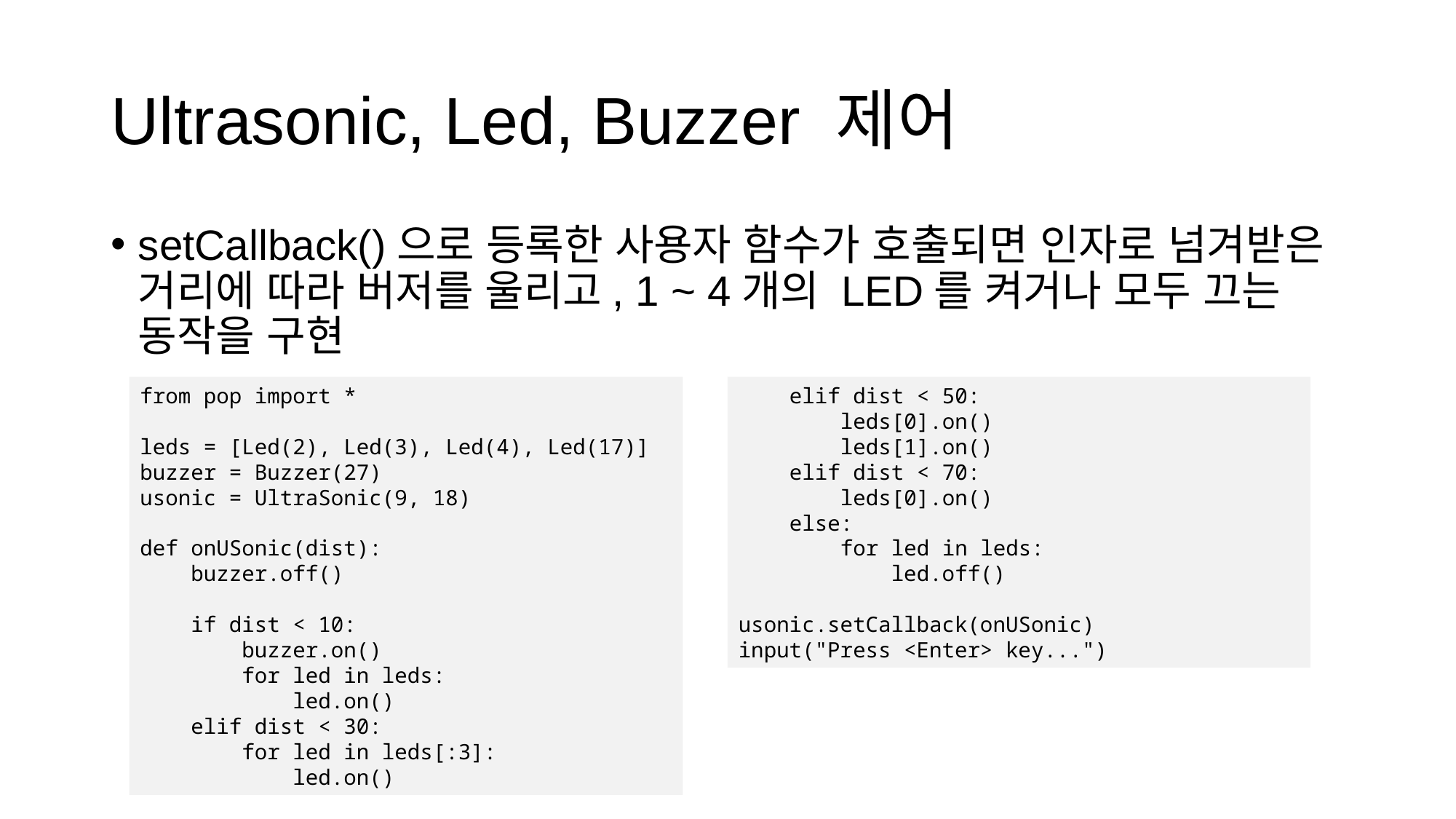

# Ultrasonic, Led, Buzzer 제어
setCallback()으로 등록한 사용자 함수가 호출되면 인자로 넘겨받은 거리에 따라 버저를 울리고, 1 ~ 4개의 LED를 켜거나 모두 끄는 동작을 구현
from pop import *

leds = [Led(2), Led(3), Led(4), Led(17)]
buzzer = Buzzer(27)
usonic = UltraSonic(9, 18)

def onUSonic(dist):
    buzzer.off()

    if dist < 10:
        buzzer.on()
        for led in leds:
            led.on()
    elif dist < 30:
        for led in leds[:3]:
            led.on()
    elif dist < 50:
        leds[0].on()
        leds[1].on()
    elif dist < 70:
        leds[0].on()
    else:
        for led in leds:
            led.off()

usonic.setCallback(onUSonic)
input("Press <Enter> key...")